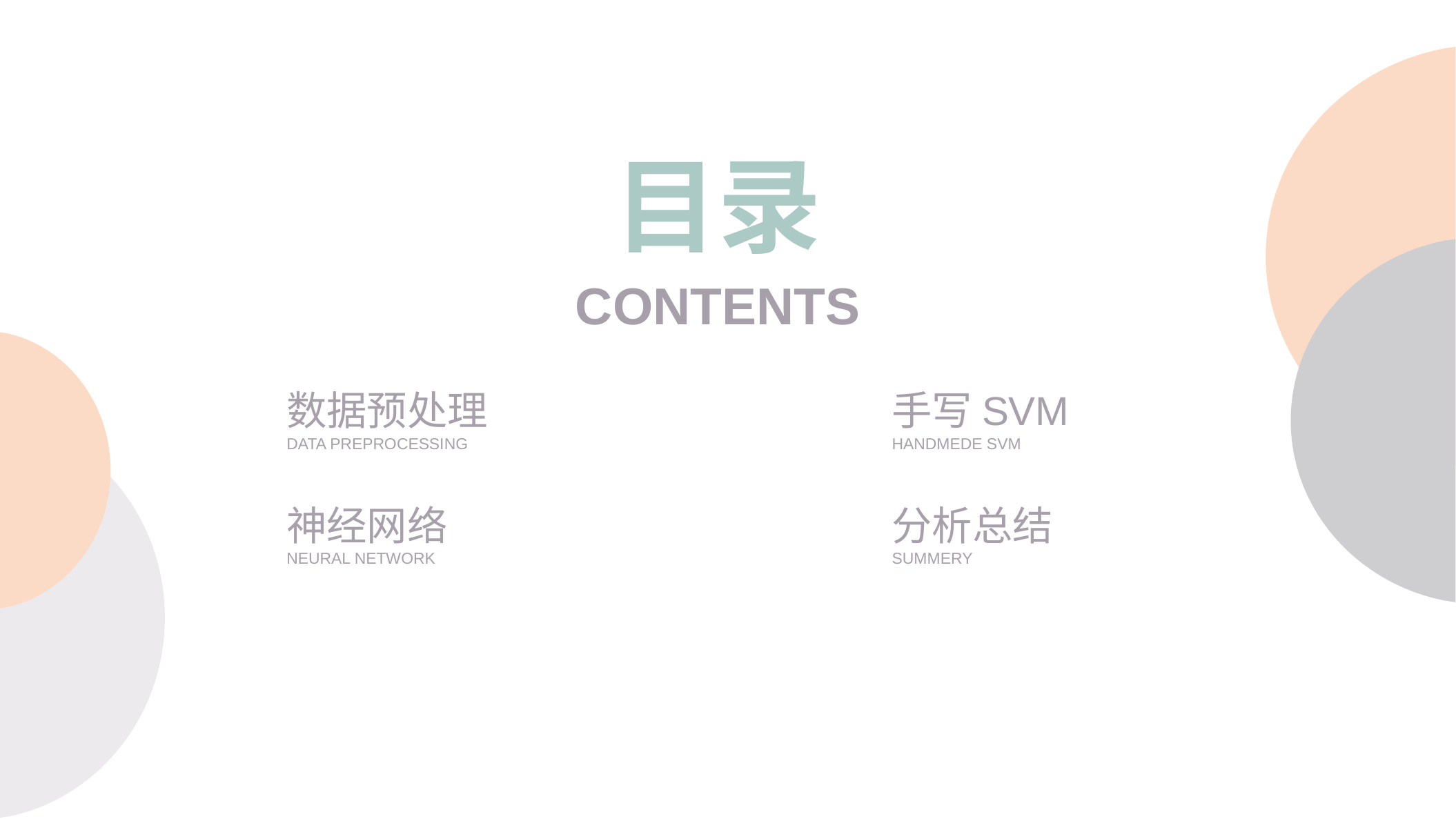

目录

CONTENTS

数据预处理
DATA PREPROCESSING
手写SVM
HANDMEDE SVM

分析总结
SUMMERY
神经网络
NEURAL NETWORK